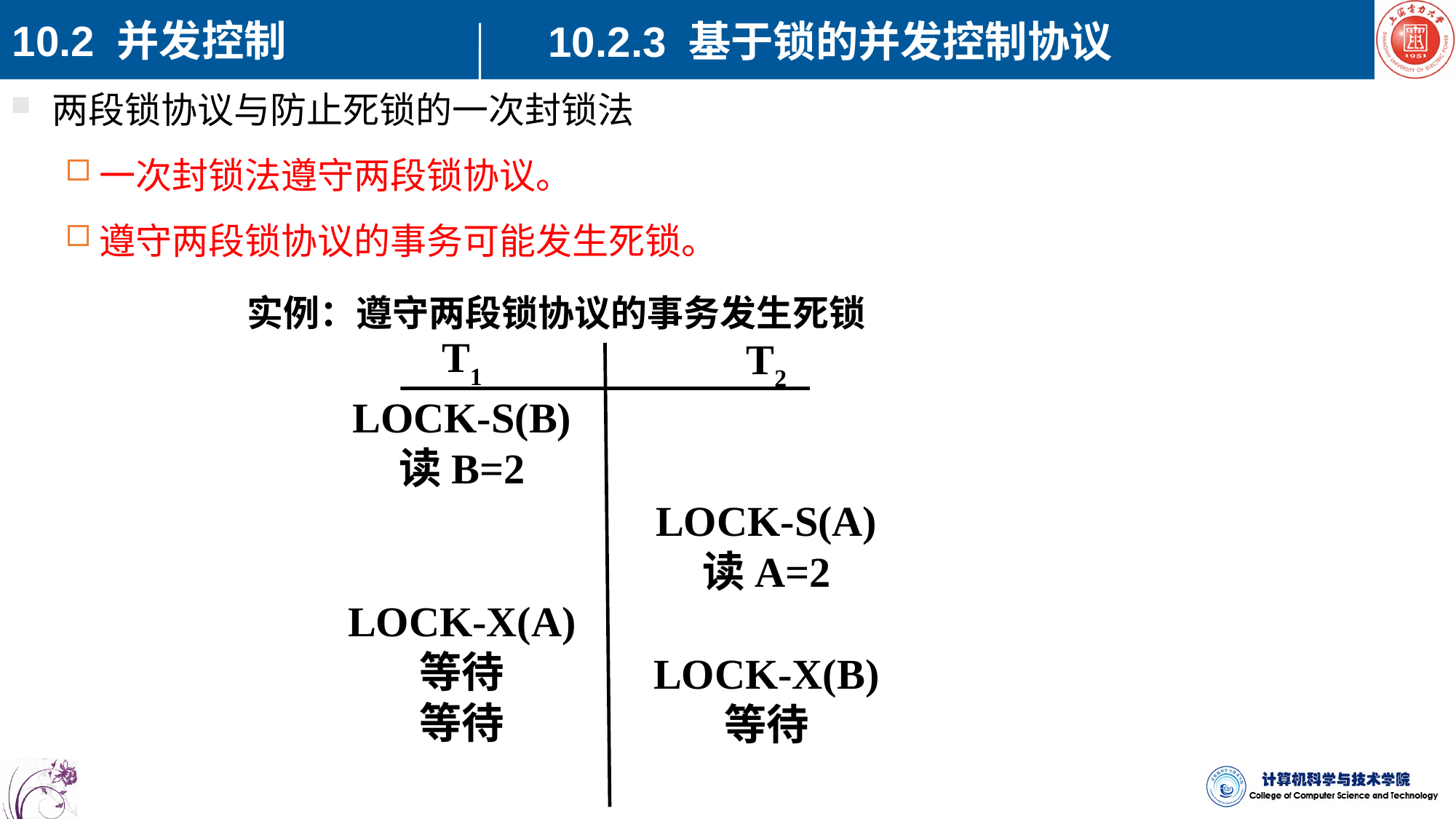

10.2 并发控制
10.2.3 基于锁的并发控制协议
两段锁协议与防止死锁的一次封锁法
一次封锁法遵守两段锁协议。
遵守两段锁协议的事务可能发生死锁。
实例：遵守两段锁协议的事务发生死锁
T1
LOCK-S(B)
读B=2

LOCK-X(A)
等待
等待

T2

LOCK-S(A)
读A=2

LOCK-X(B)
等待